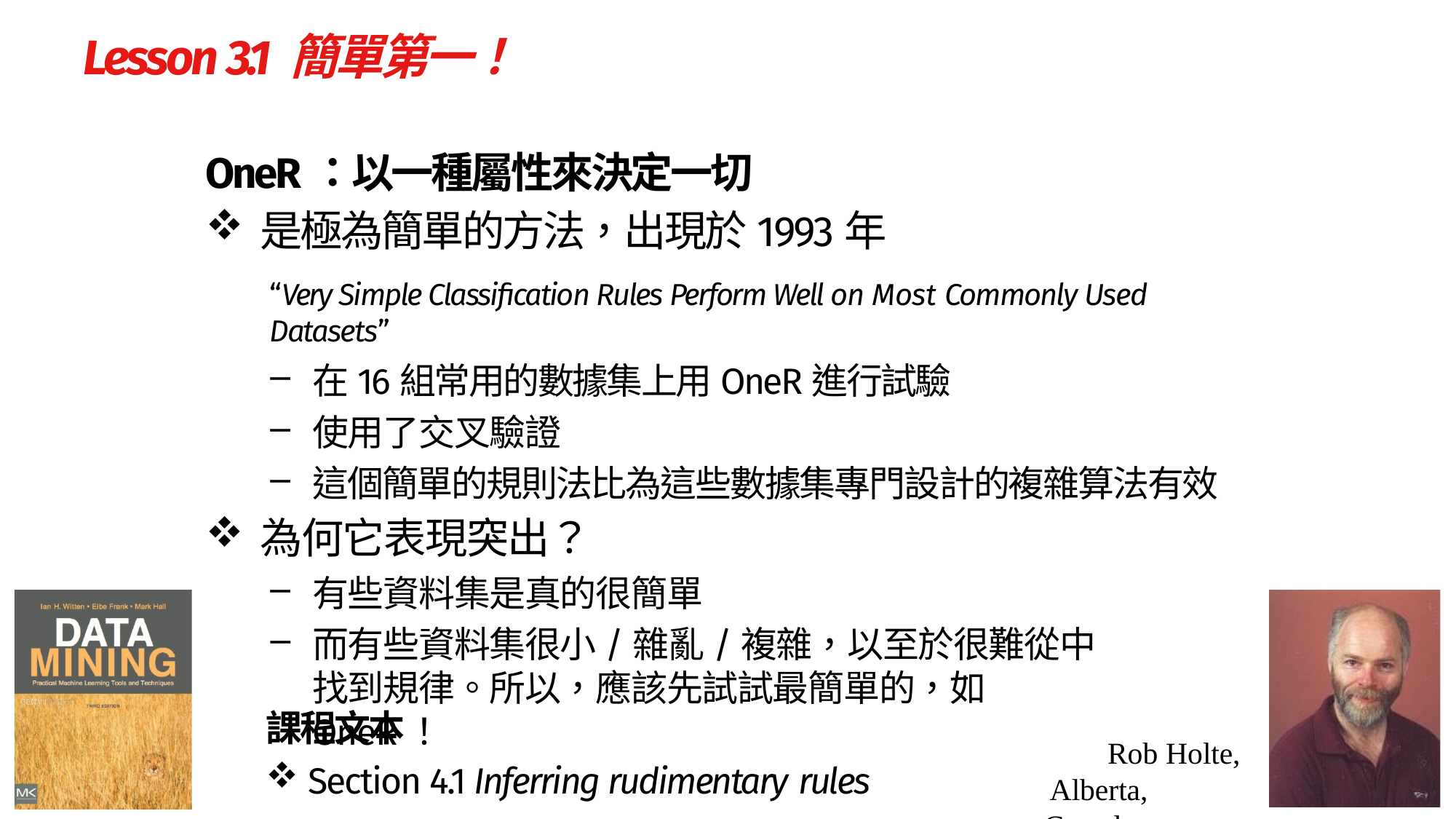

# Lesson 3.1 簡單第一！
OneR：以一種屬性來決定一切
是極為簡單的方法，出現於1993年
“Very Simple Classification Rules Perform Well on Most Commonly Used Datasets”
在16組常用的數據集上用OneR進行試驗
使用了交叉驗證
這個簡單的規則法比為這些數據集專門設計的複雜算法有效
為何它表現突出？
有些資料集是真的很簡單
而有些資料集很小/雜亂/複雜，以至於很難從中找到規律。所以，應該先試試最簡單的，如OneR！

課程文本
Section 4.1 Inferring rudimentary rules
Rob Holte,  Alberta, Canada